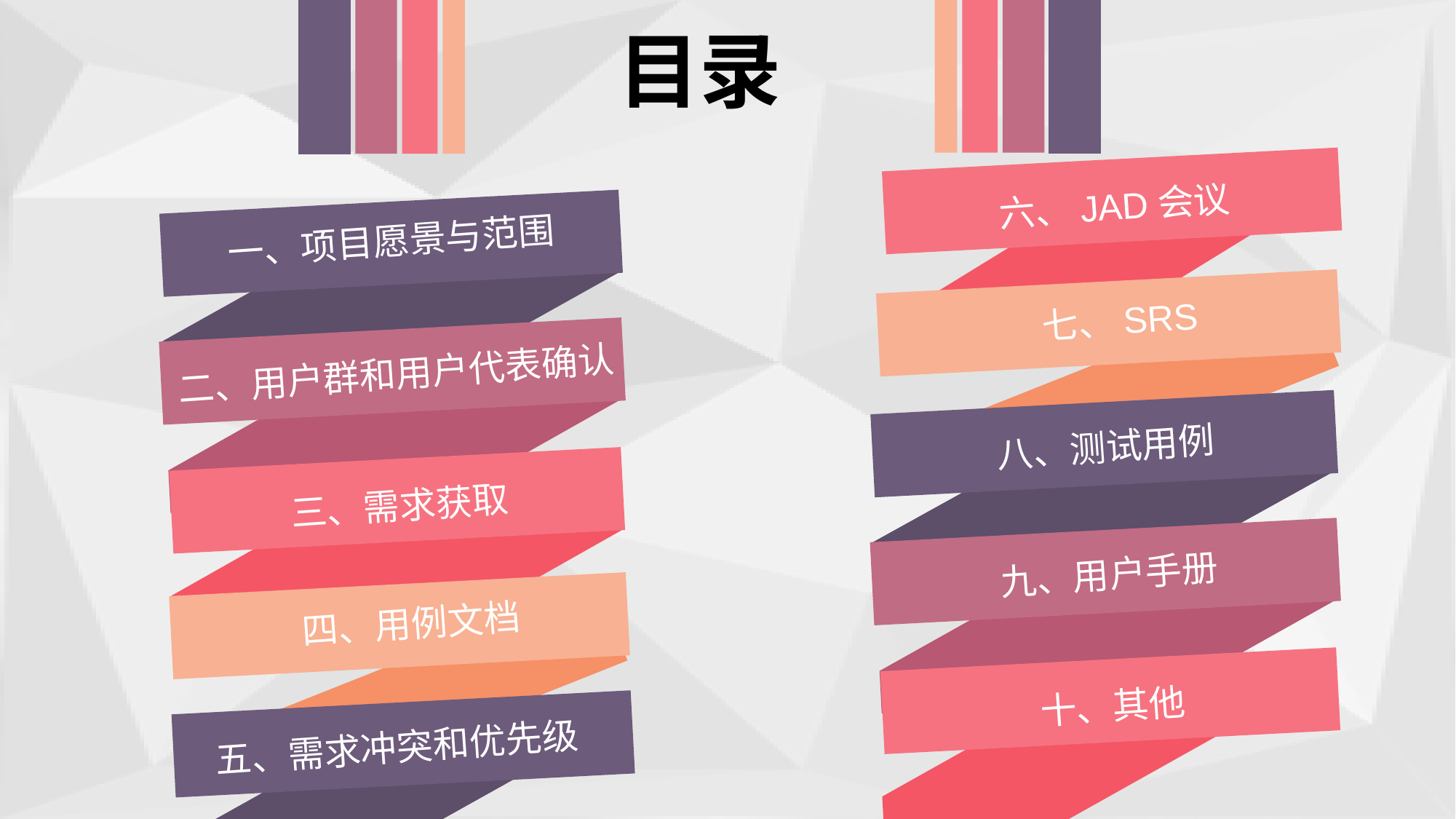

目录

六、JAD会议

一、项目愿景与范围

二、用户群和用户代表确认

三、需求获取

四、用例文档

七、SRS

八、测试用例

九、用户手册

十、其他

五、需求冲突和优先级